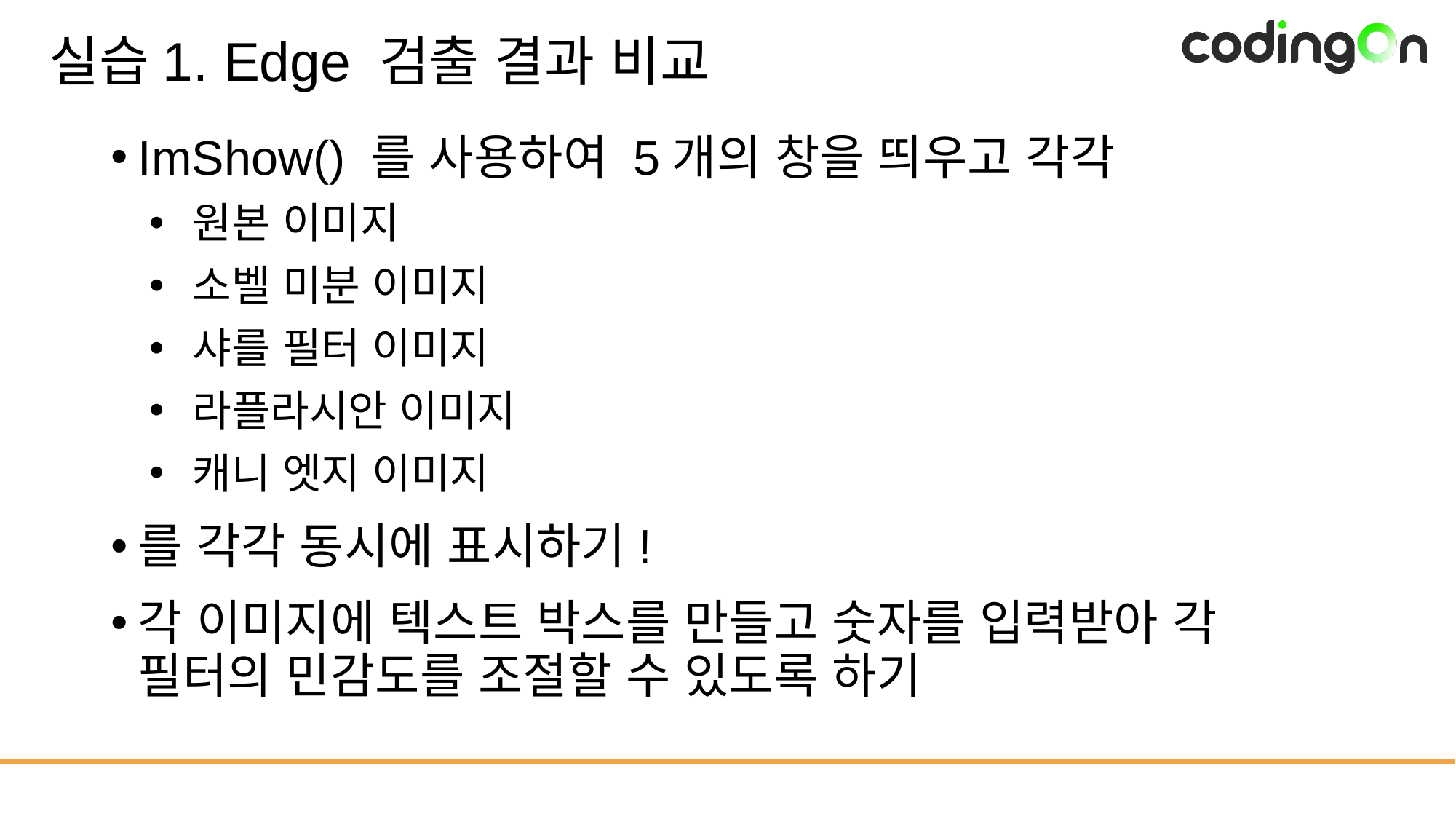

# 실습1. Edge 검출 결과 비교
ImShow() 를 사용하여 5개의 창을 띄우고 각각
원본 이미지
소벨 미분 이미지
샤를 필터 이미지
라플라시안 이미지
캐니 엣지 이미지
를 각각 동시에 표시하기!
각 이미지에 텍스트 박스를 만들고 숫자를 입력받아 각 필터의 민감도를 조절할 수 있도록 하기